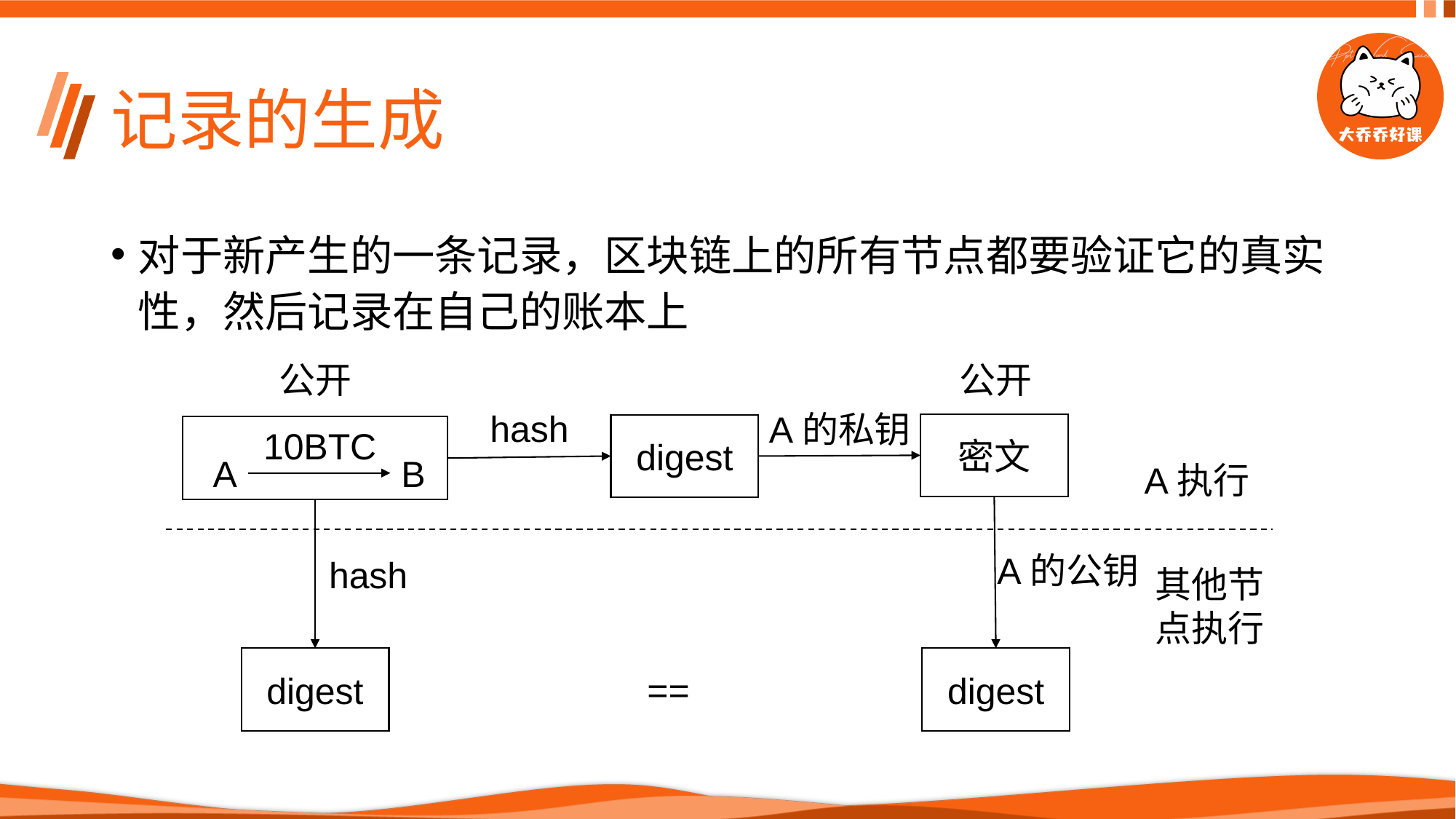

# 记录的生成
对于新产生的一条记录，区块链上的所有节点都要验证它的真实性，然后记录在自己的账本上
公开
公开
hash
A的私钥
密文
digest

10BTC
A
B
A执行
A的公钥
hash
其他节
点执行
digest
digest
==